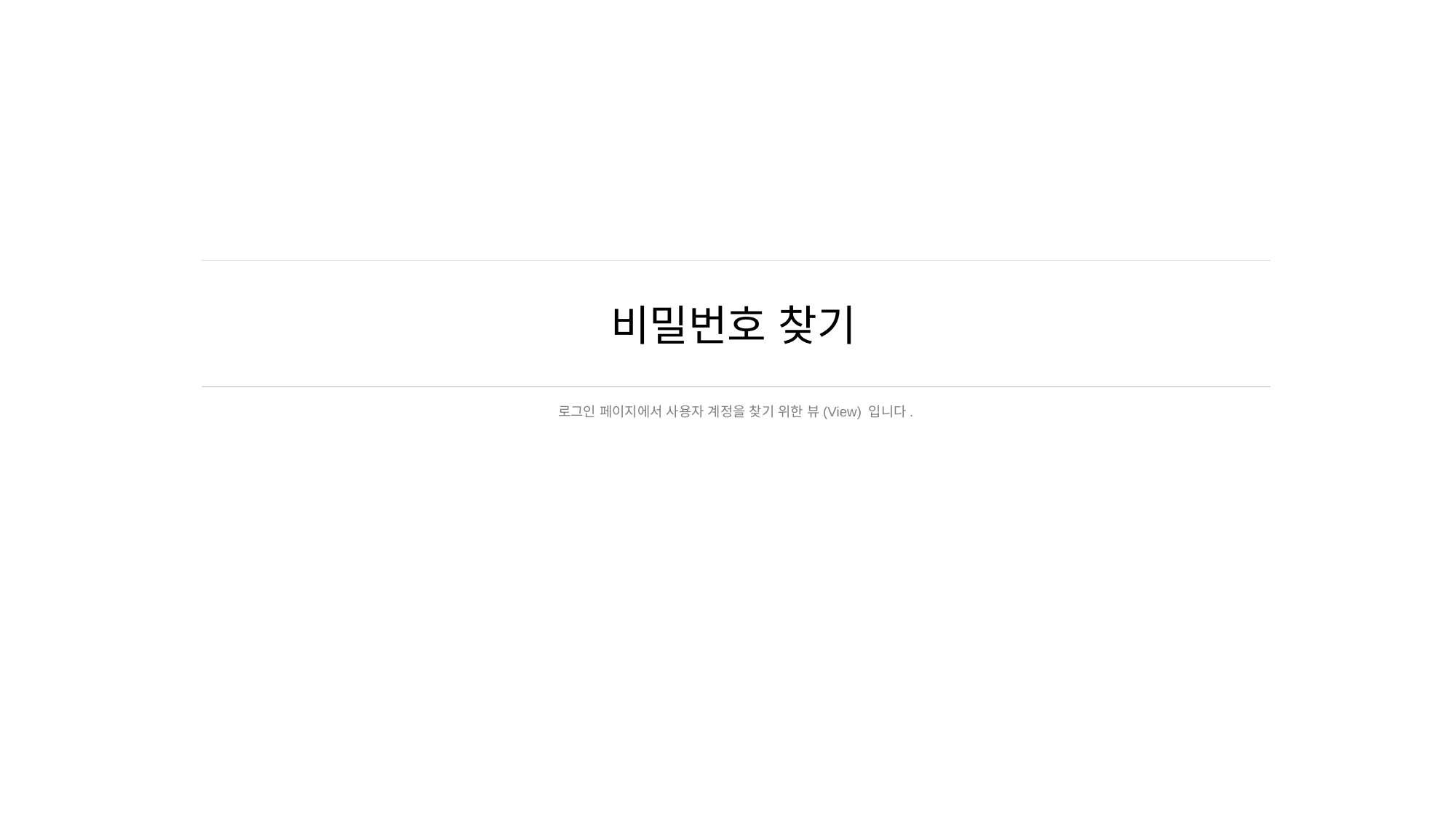

# 비밀번호 찾기
로그인 페이지에서 사용자 계정을 찾기 위한 뷰(View) 입니다.